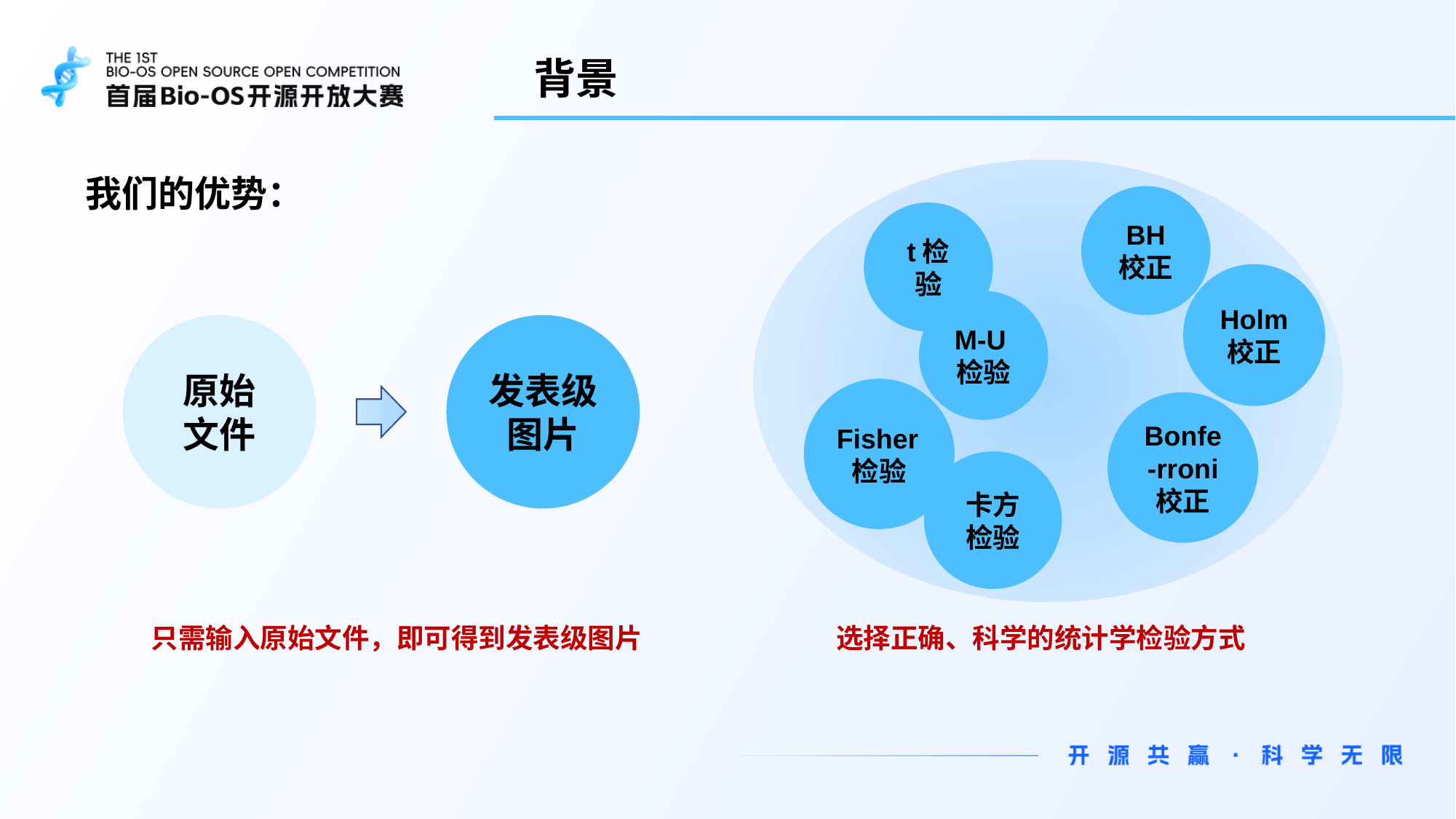

# 背景

我们的优势：
BH
校正
t检验
Holm
校正
M-U检验
原始
文件
发表级图片
Fisher检验

Bonfe-rroni
校正
卡方检验
选择正确、科学的统计学检验方式
只需输入原始文件，即可得到发表级图片